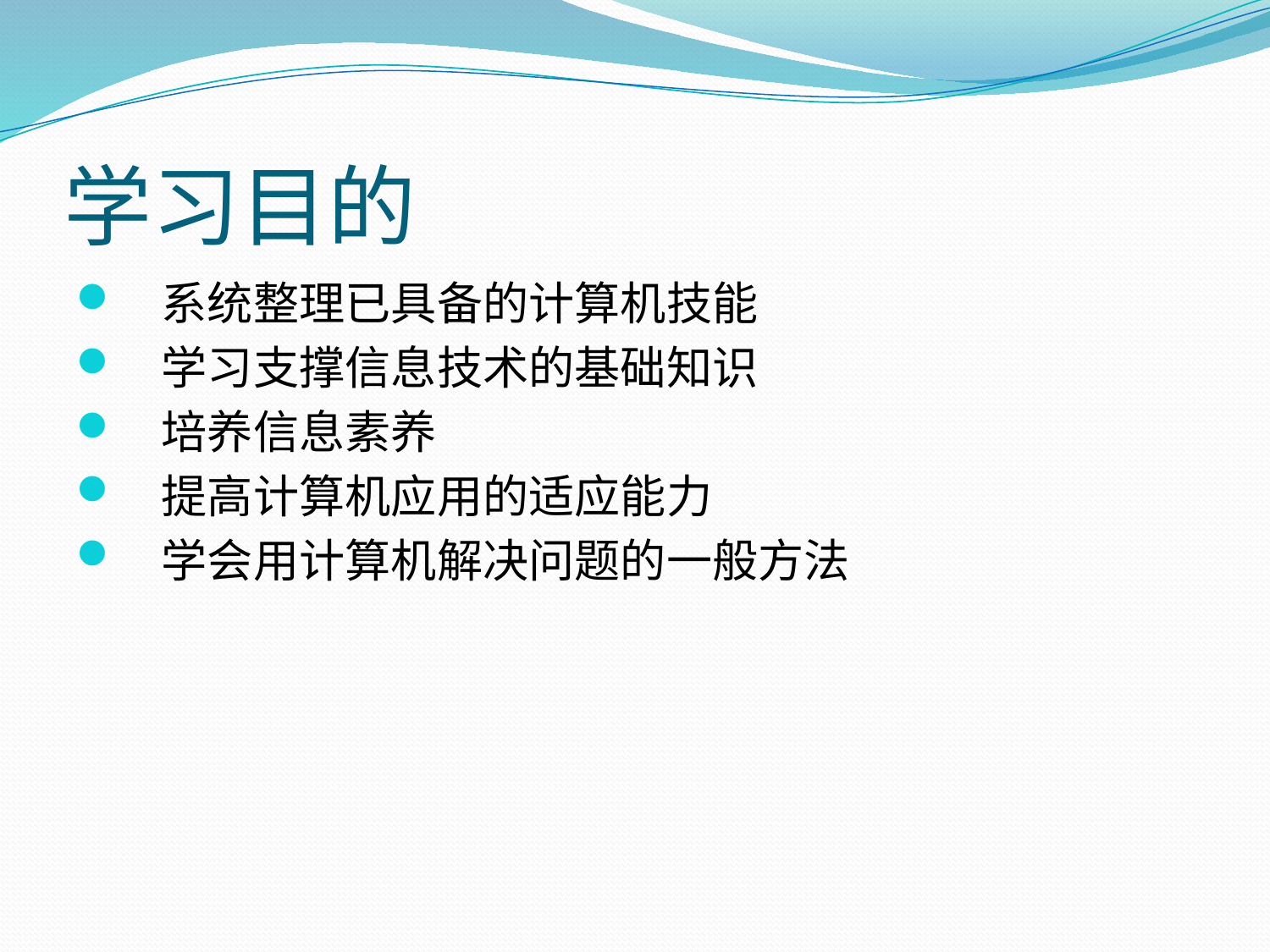

# 学习目的
   系统整理已具备的计算机技能
   学习支撑信息技术的基础知识
   培养信息素养
   提高计算机应用的适应能力
   学会用计算机解决问题的一般方法